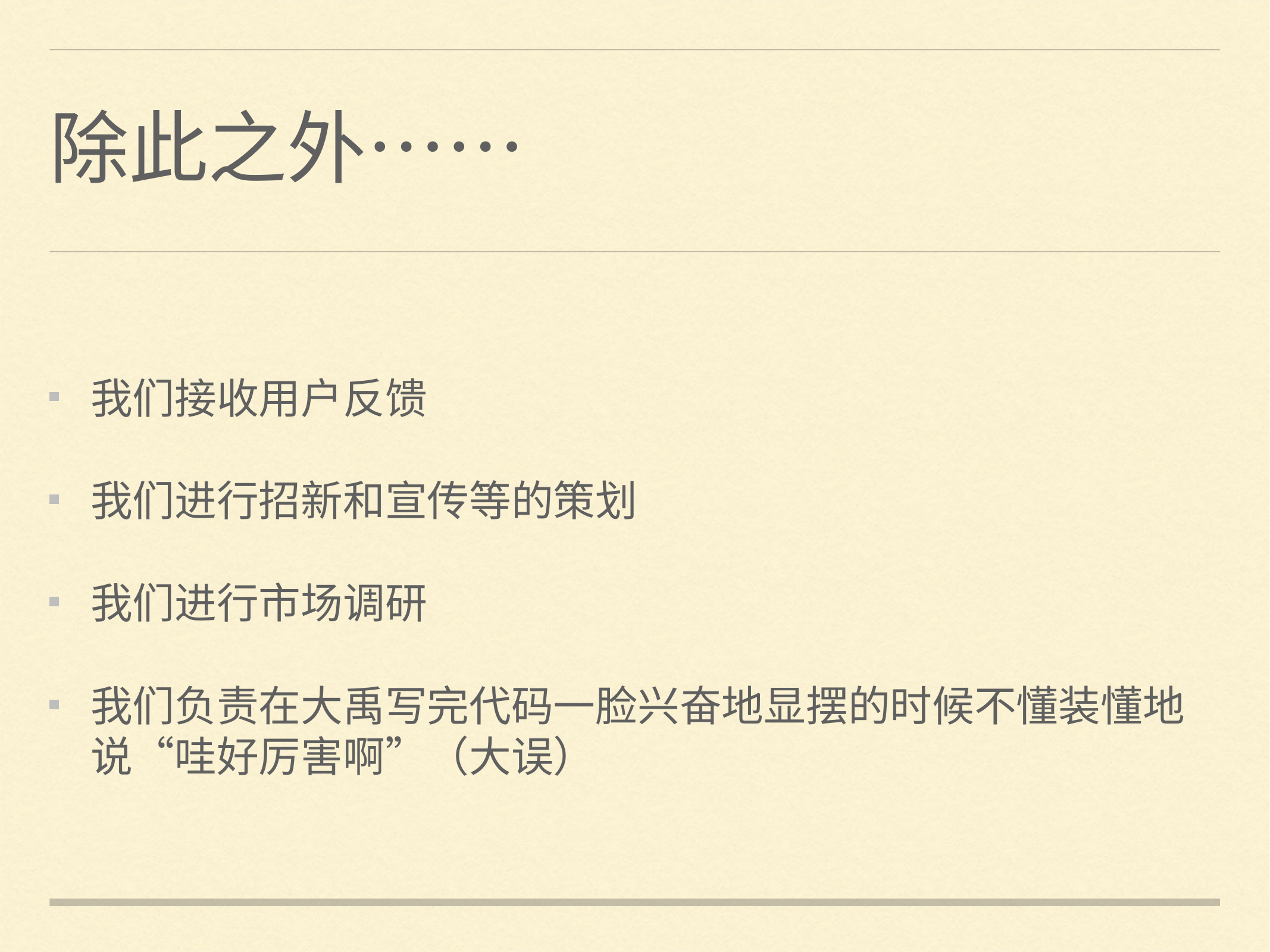

# 除此之外……
我们接收用户反馈
我们进行招新和宣传等的策划
我们进行市场调研
我们负责在大禹写完代码一脸兴奋地显摆的时候不懂装懂地说“哇好厉害啊”（大误）